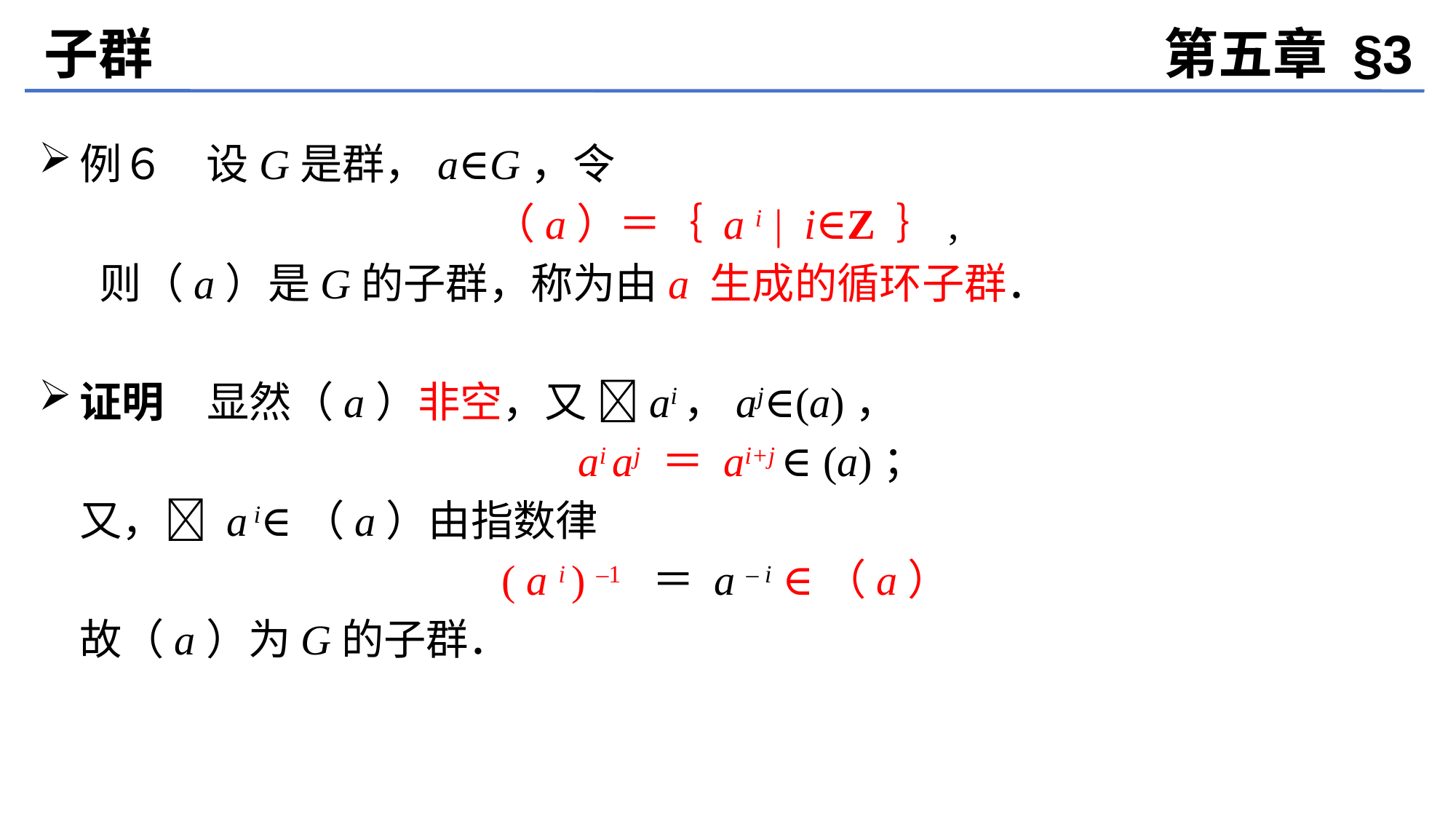

子群
第五章 §3
例６　设G是群，a∈G，令
（a）＝｛ a i  |  i∈Z ｝,
	 则（a）是G的子群，称为由a 生成的循环子群．

证明　显然（a）非空，又 ∀ai，aj∈(a)，
	 ai aj ＝ ai+j ∈ (a)；
	又，∀ a i∈（a）由指数律
( a i ) –1  ＝ a – i ∈（a）
	故（a）为G的子群．